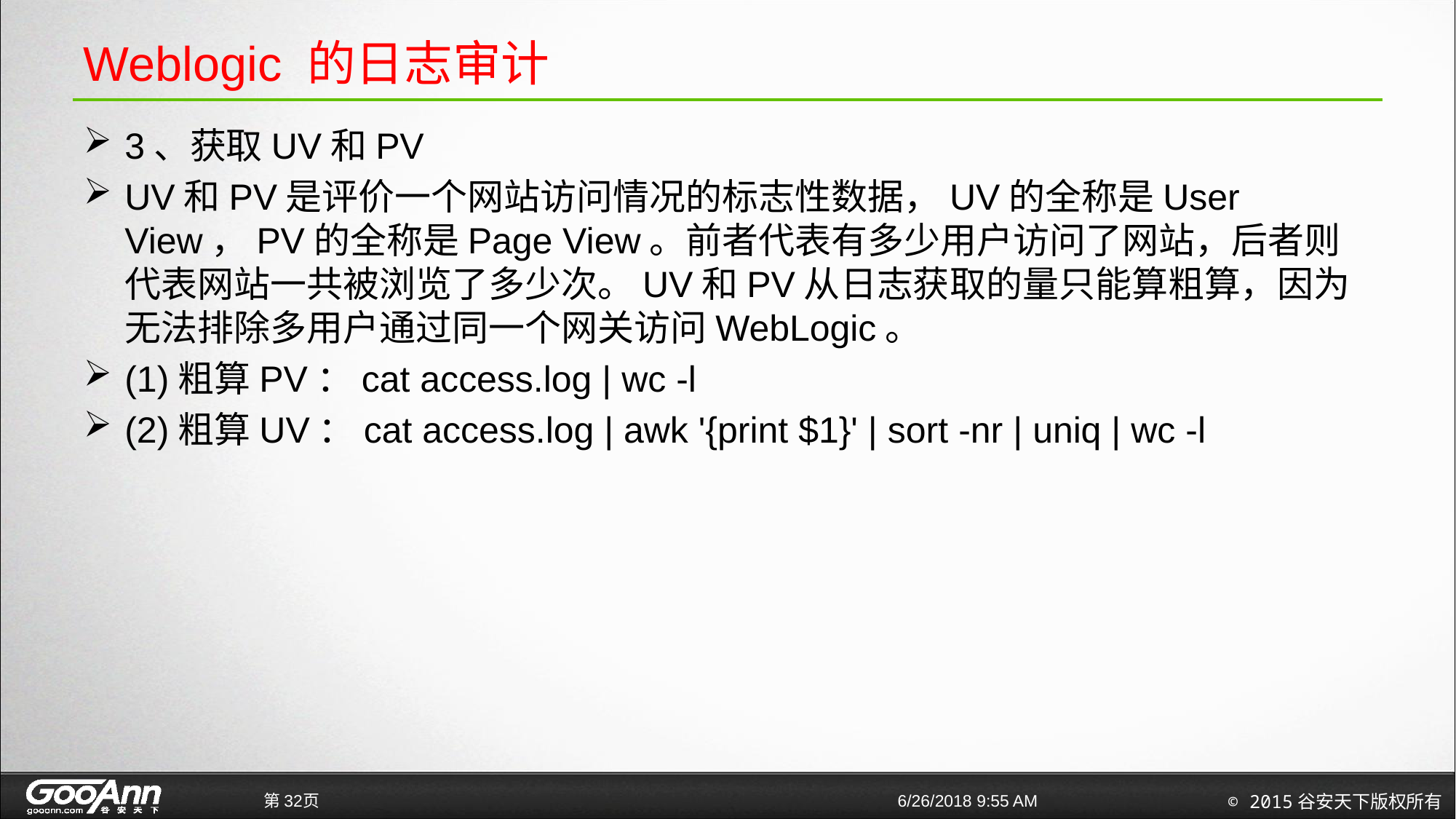

# Weblogic 的日志审计
3、获取UV和PV
UV和PV是评价一个网站访问情况的标志性数据，UV的全称是User View，PV的全称是Page View。前者代表有多少用户访问了网站，后者则代表网站一共被浏览了多少次。UV和PV从日志获取的量只能算粗算，因为无法排除多用户通过同一个网关访问WebLogic。
(1)粗算PV：cat access.log | wc -l
(2)粗算UV：cat access.log | awk '{print $1}' | sort -nr | uniq | wc -l